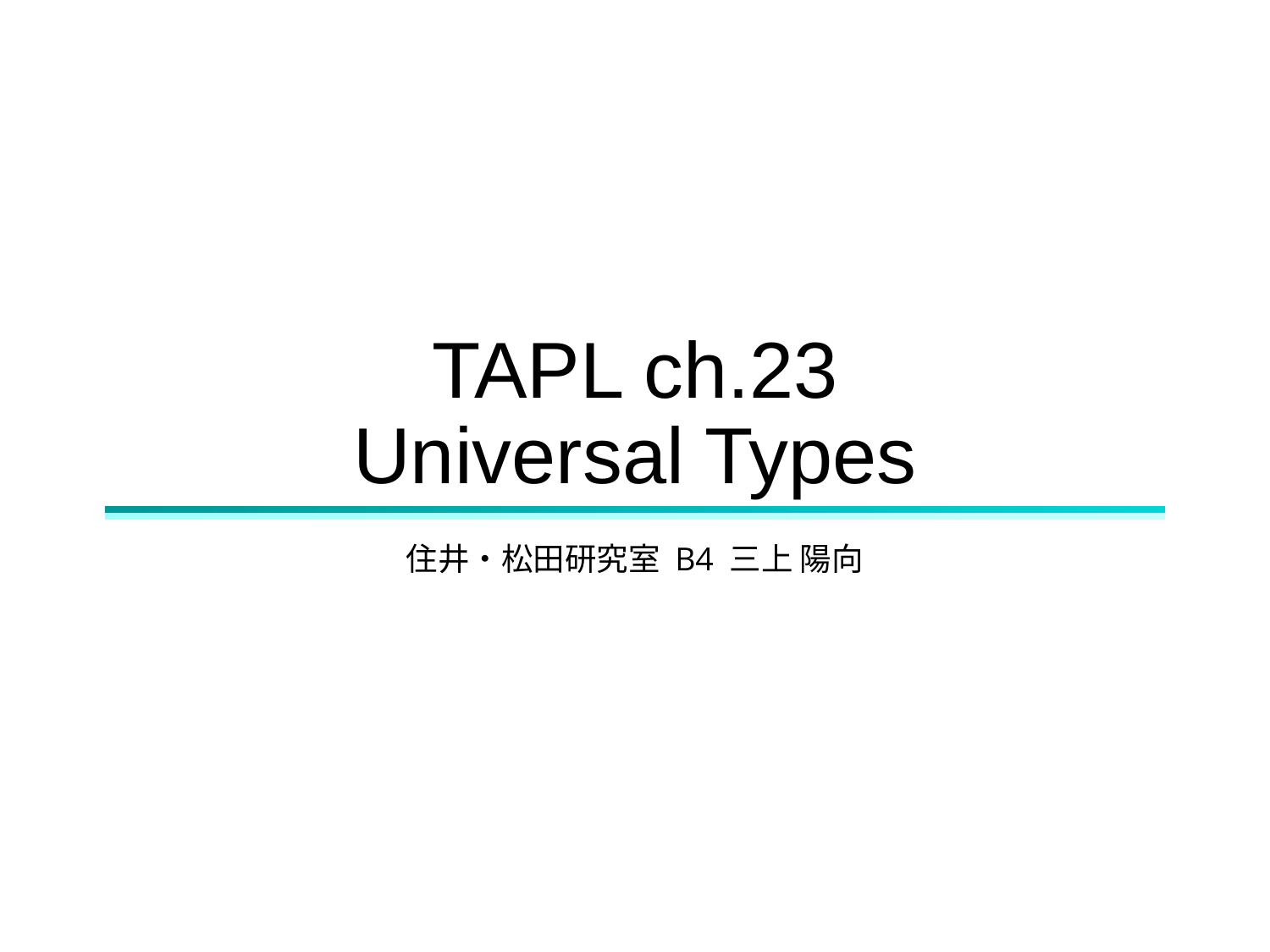

# TAPL ch.23 Universal Types
住井・松田研究室 B4 三上 陽向